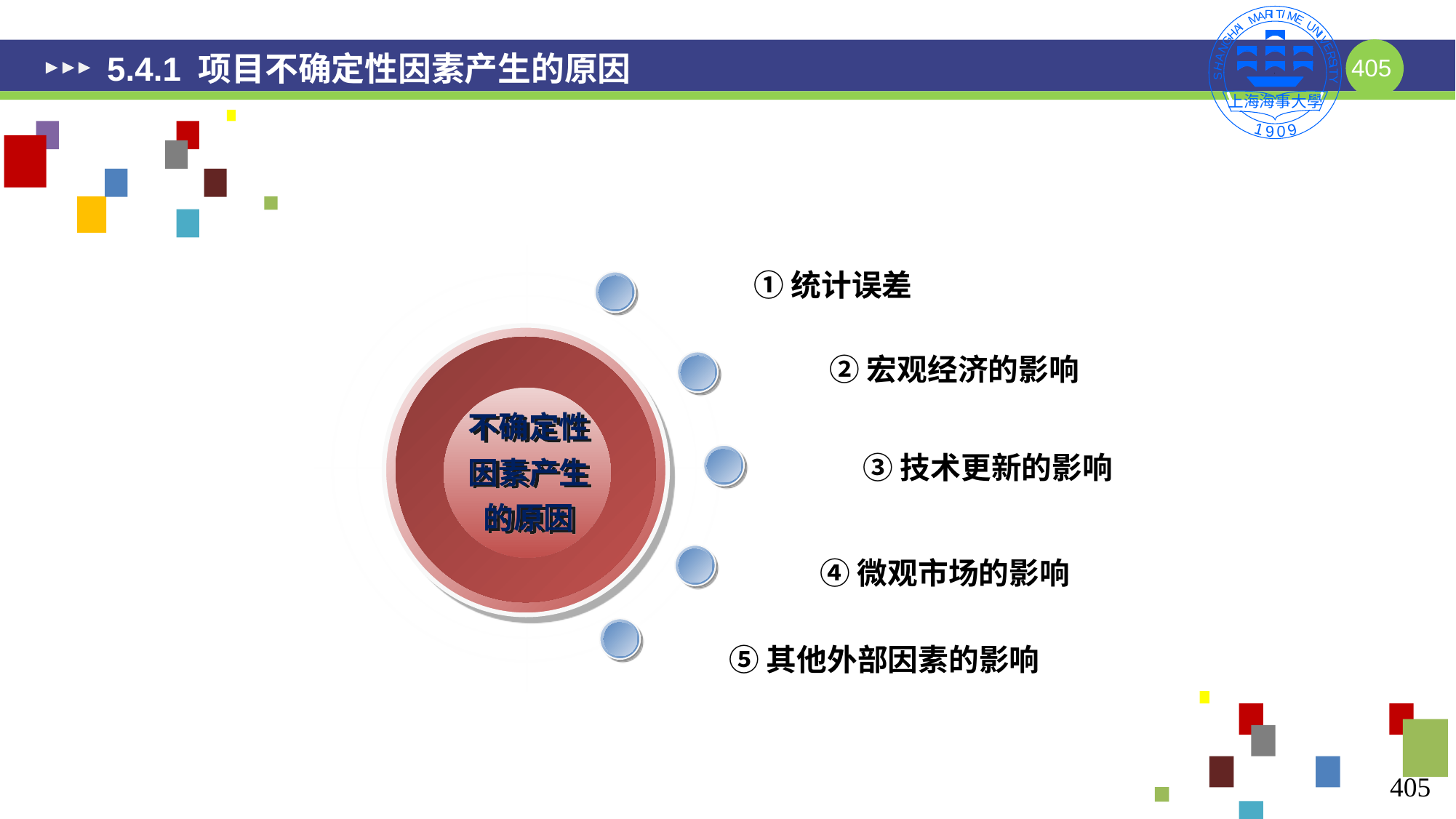

# 5.4.1 项目不确定性因素产生的原因

①统计误差

②宏观经济的影响

不确定性
因素产生
的原因
③技术更新的影响

④微观市场的影响

⑤其他外部因素的影响

405
405